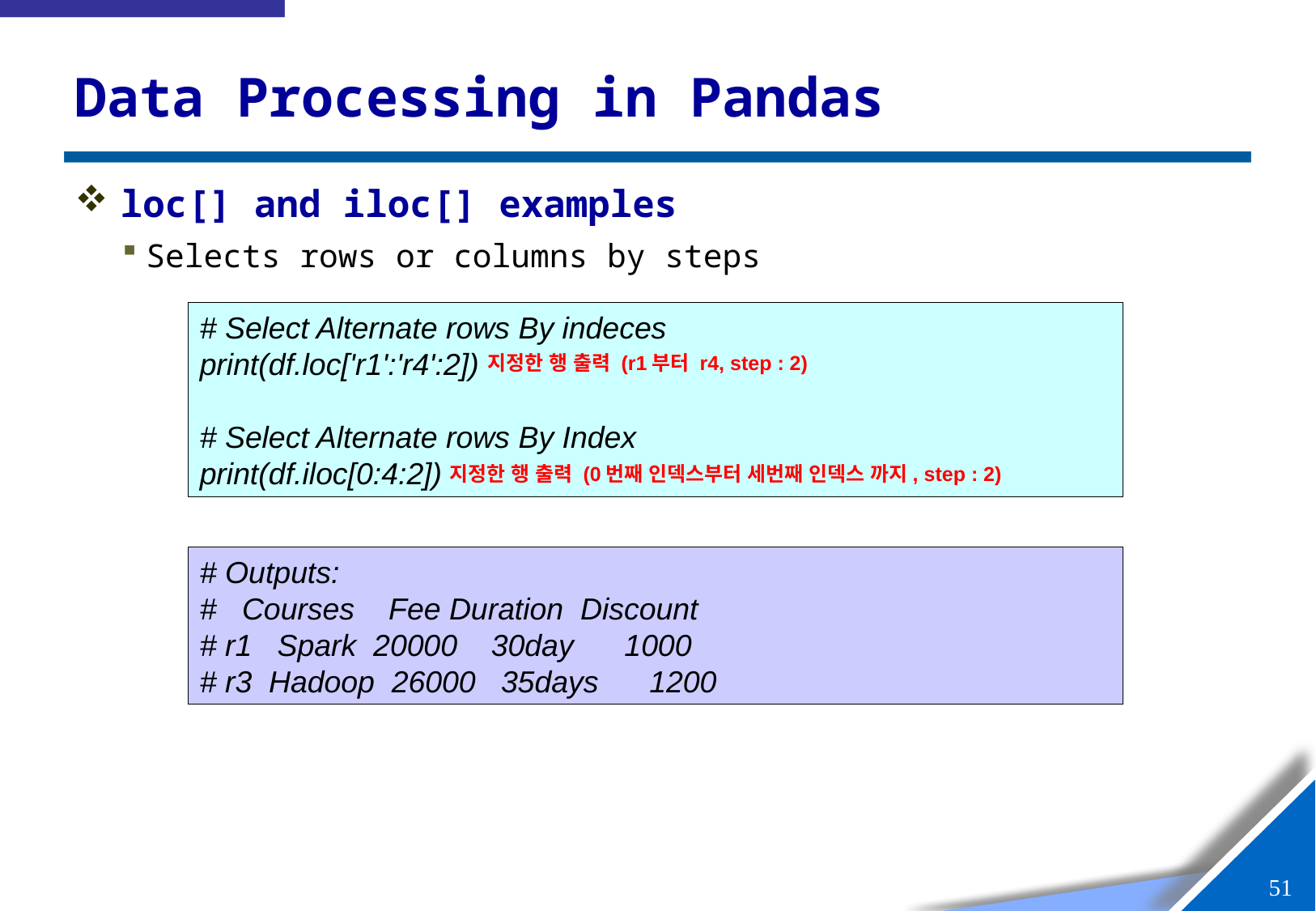

# Data Processing in Pandas
loc[] and iloc[] examples
Selects rows or columns by steps
# Select Alternate rows By indeces
print(df.loc['r1':'r4':2])

# Select Alternate rows By Index
print(df.iloc[0:4:2])
지정한 행 출력 (r1부터 r4, step : 2)
지정한 행 출력 (0번째 인덱스부터 세번째 인덱스 까지, step : 2)
# Outputs:
#   Courses    Fee Duration  Discount
# r1   Spark  20000    30day      1000
# r3  Hadoop  26000   35days      1200
51